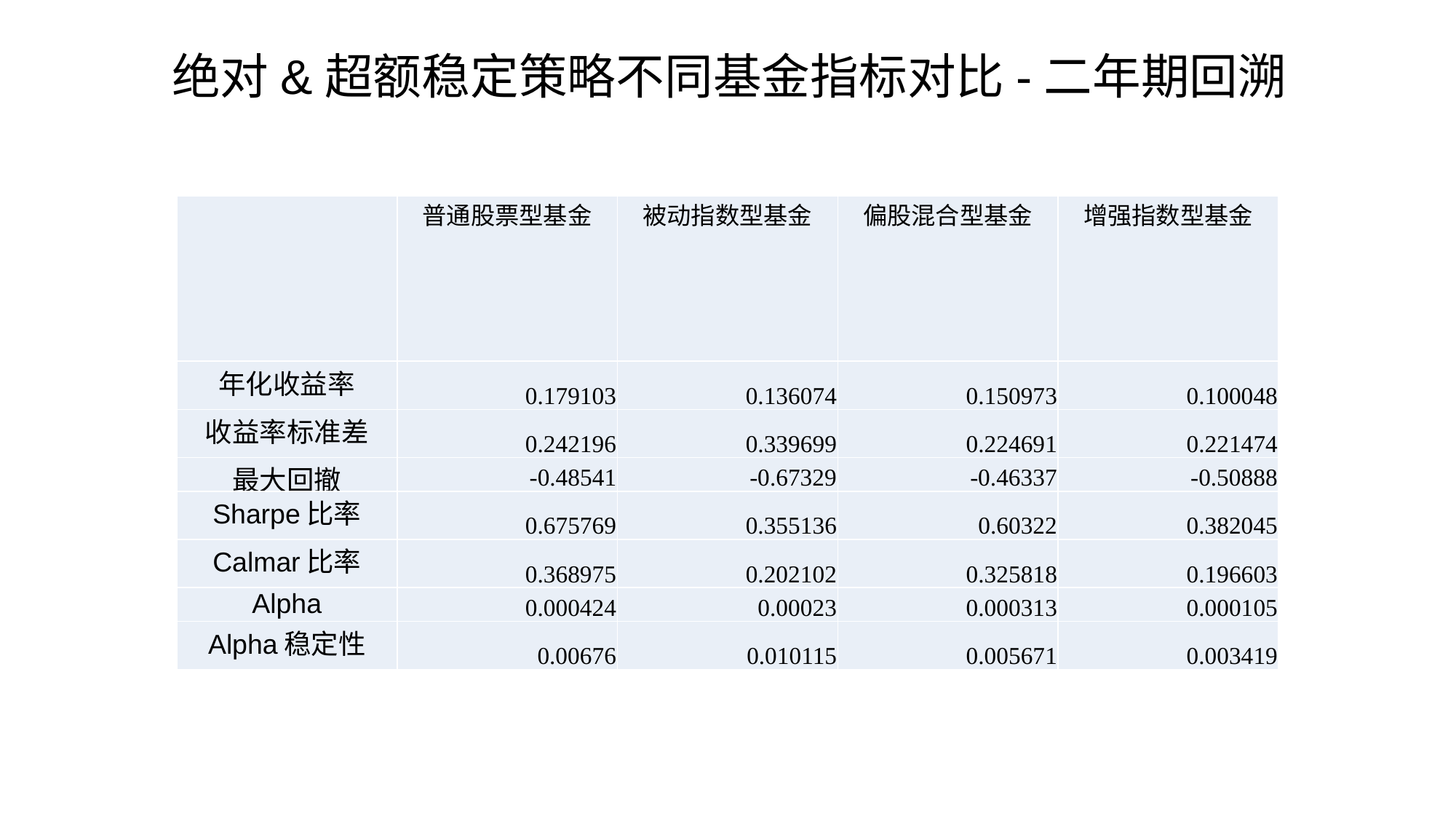

# 绝对&超额稳定策略不同基金指标对比-二年期回溯
|  | 普通股票型基金 | 被动指数型基金 | 偏股混合型基金 | 增强指数型基金 |
| --- | --- | --- | --- | --- |
| 年化收益率 | 0.179103 | 0.136074 | 0.150973 | 0.100048 |
| 收益率标准差 | 0.242196 | 0.339699 | 0.224691 | 0.221474 |
| 最大回撤 | -0.48541 | -0.67329 | -0.46337 | -0.50888 |
| Sharpe比率 | 0.675769 | 0.355136 | 0.60322 | 0.382045 |
| Calmar比率 | 0.368975 | 0.202102 | 0.325818 | 0.196603 |
| Alpha | 0.000424 | 0.00023 | 0.000313 | 0.000105 |
| Alpha稳定性 | 0.00676 | 0.010115 | 0.005671 | 0.003419 |